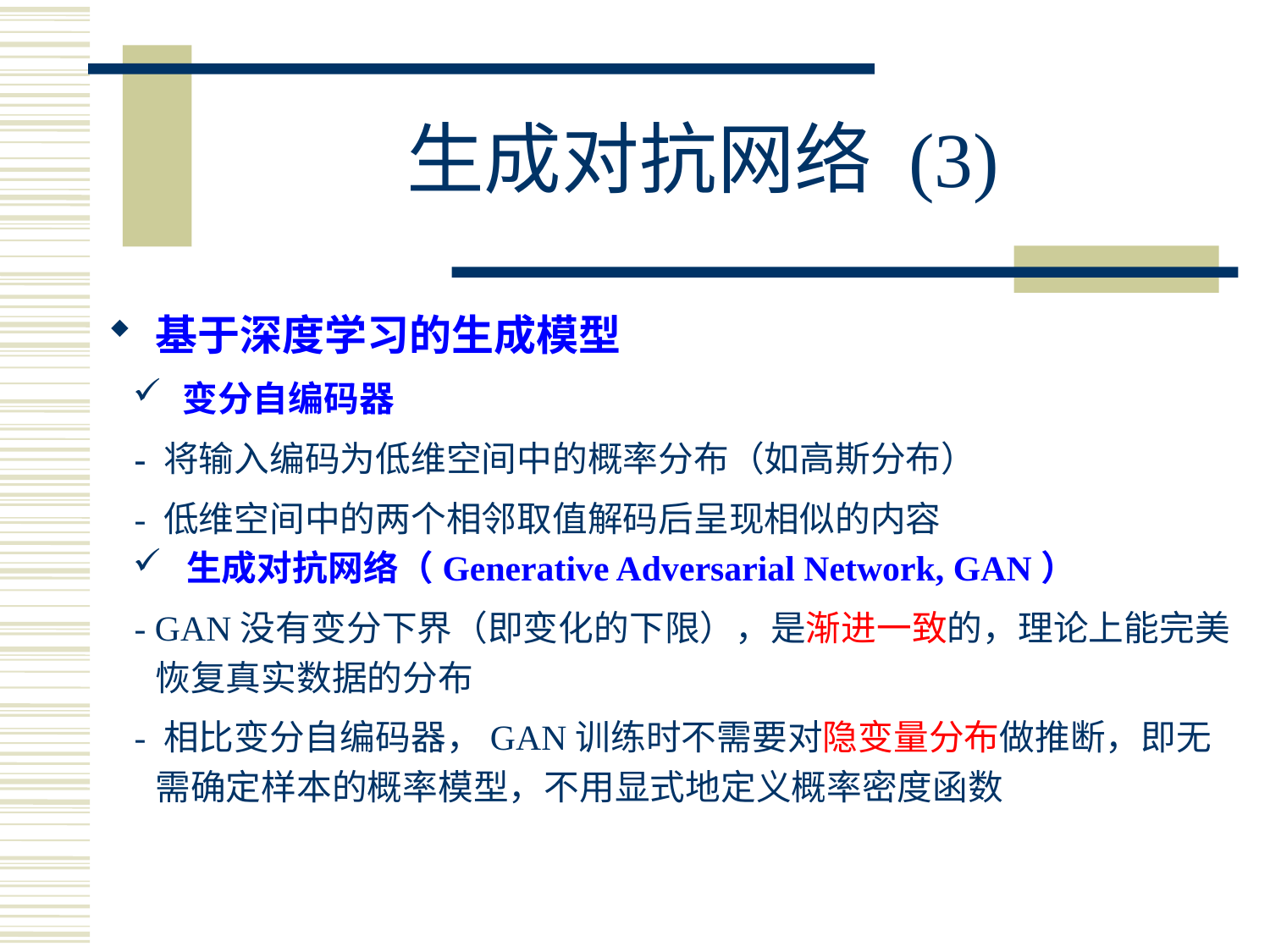

# 生成对抗网络 (3)
基于深度学习的生成模型
变分自编码器
   - 将输入编码为低维空间中的概率分布（如高斯分布）
   - 低维空间中的两个相邻取值解码后呈现相似的内容
  生成对抗网络（Generative Adversarial Network, GAN）
   - GAN没有变分下界（即变化的下限），是渐进一致的，理论上能完美恢复真实数据的分布
   - 相比变分自编码器，GAN训练时不需要对隐变量分布做推断，即无需确定样本的概率模型，不用显式地定义概率密度函数